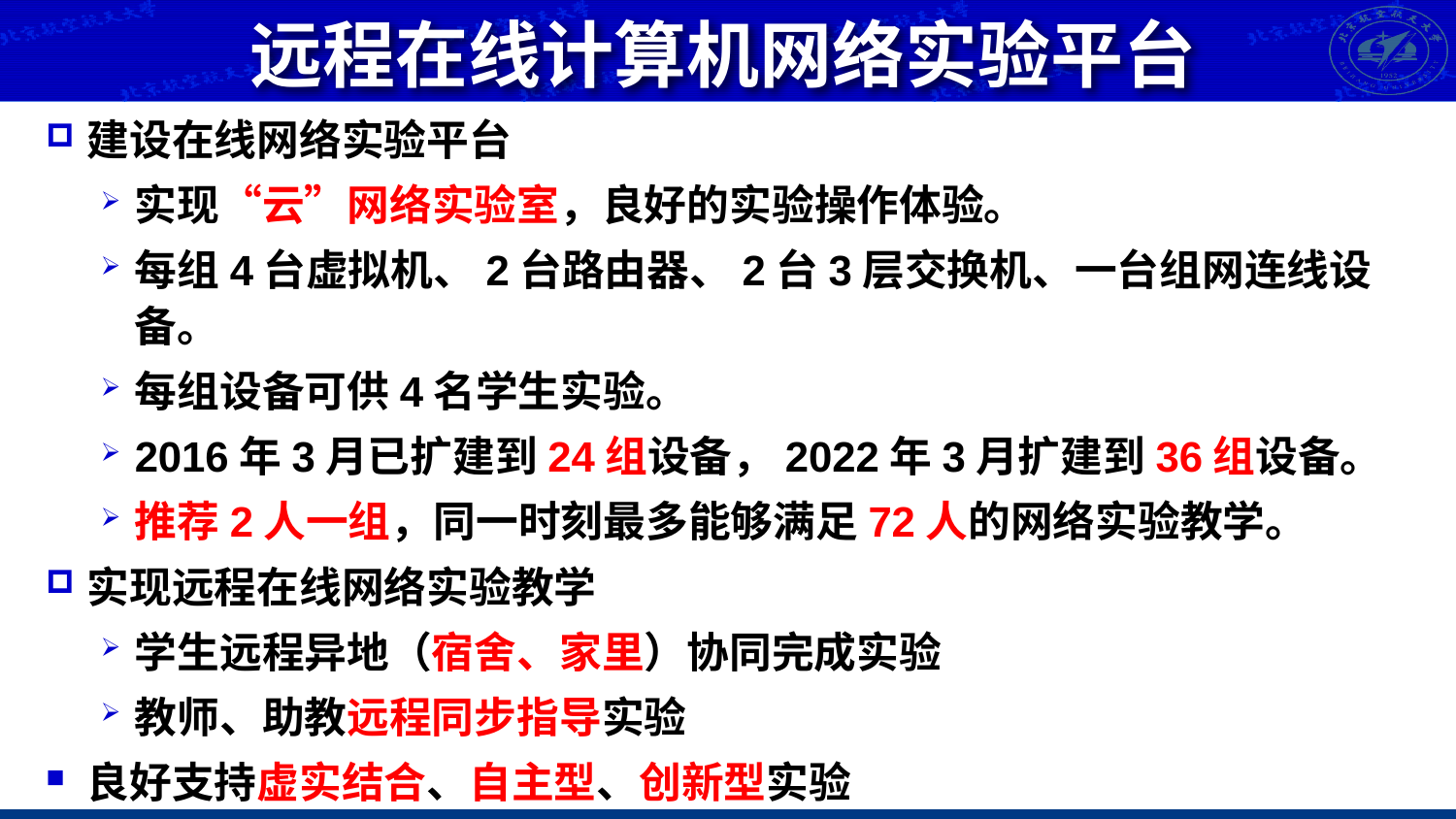

# 远程在线计算机网络实验平台
建设在线网络实验平台
实现“云”网络实验室，良好的实验操作体验。
每组4台虚拟机、2台路由器、2台3层交换机、一台组网连线设备。
每组设备可供4名学生实验。
2016年3月已扩建到24组设备，2022年3月扩建到36组设备。
推荐2人一组，同一时刻最多能够满足72人的网络实验教学。
实现远程在线网络实验教学
学生远程异地（宿舍、家里）协同完成实验
教师、助教远程同步指导实验
良好支持虚实结合、自主型、创新型实验